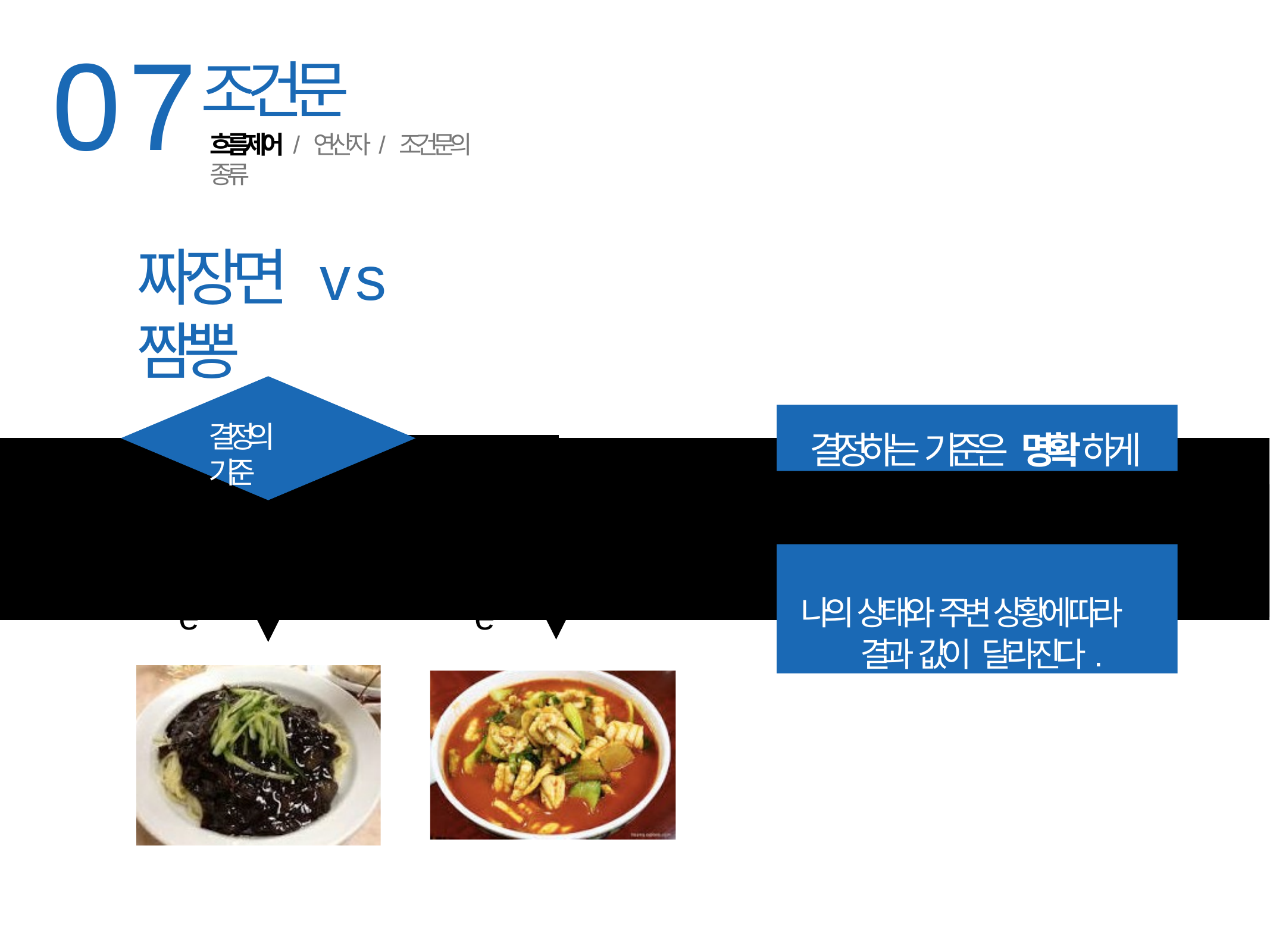

07
조건문
흐름제어  / 연산자 / 조건문의 종류
짜장면  vs 짬뽕

결정하는  기준은  명확하게
결정의  기준

나의 상태와 주변 상황에 따라  결과  값이 달라진다.
True
False